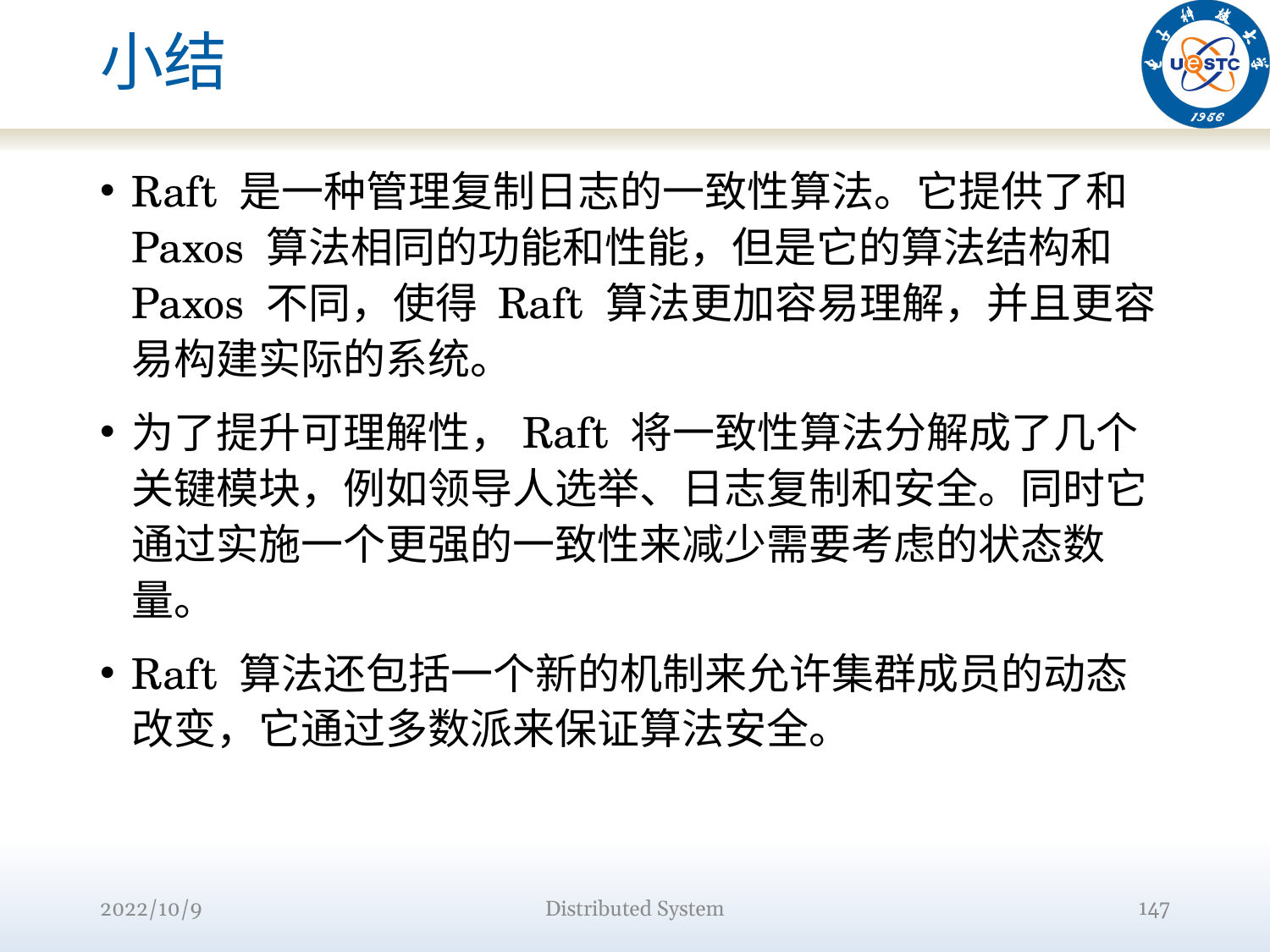

# 小结
Raft 是一种管理复制日志的一致性算法。它提供了和 Paxos 算法相同的功能和性能，但是它的算法结构和 Paxos 不同，使得 Raft 算法更加容易理解，并且更容易构建实际的系统。
为了提升可理解性，Raft 将一致性算法分解成了几个关键模块，例如领导人选举、日志复制和安全。同时它通过实施一个更强的一致性来减少需要考虑的状态数量。
Raft 算法还包括一个新的机制来允许集群成员的动态改变，它通过多数派来保证算法安全。
2022/10/9
Distributed System
147